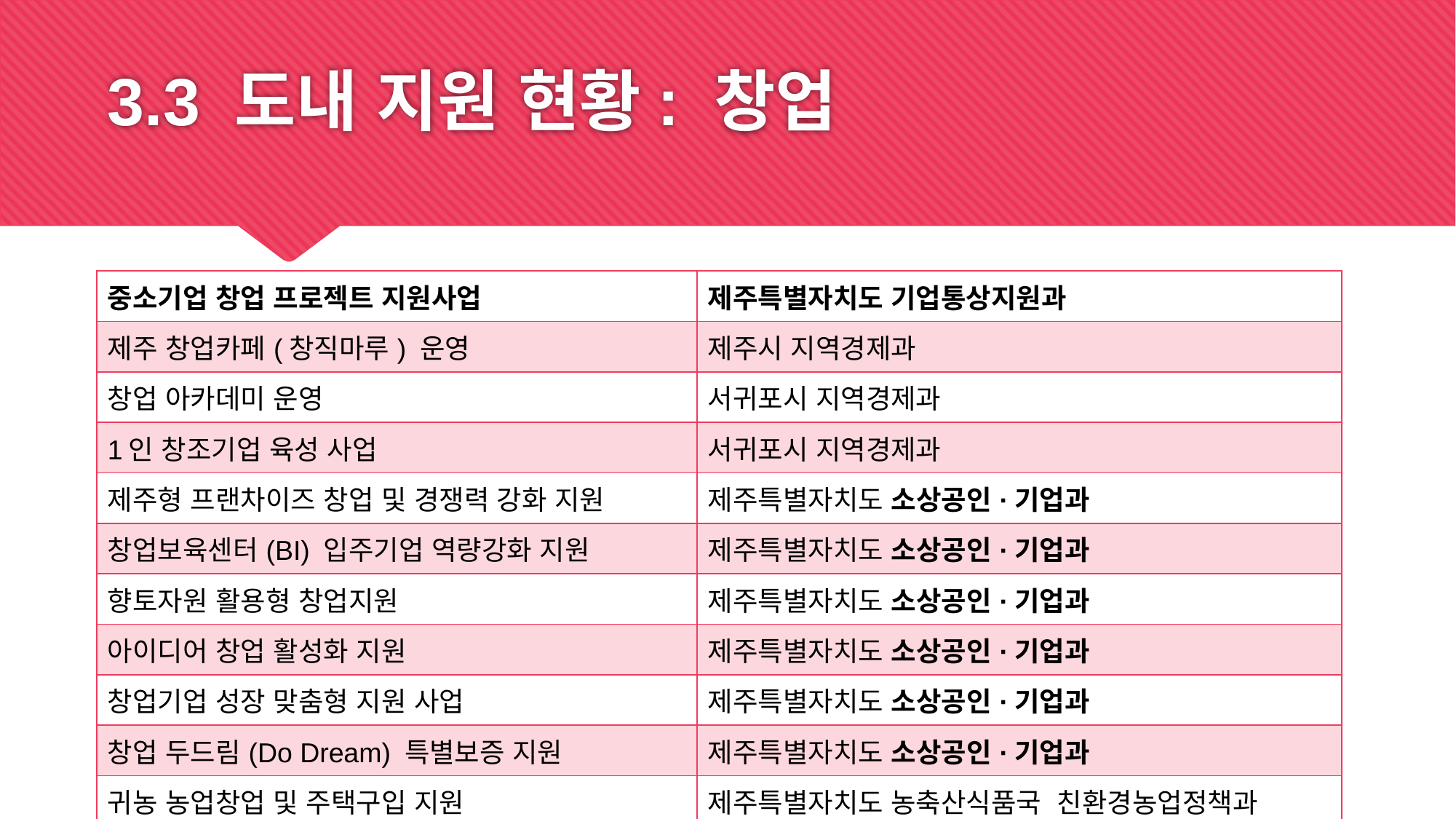

# 3.3 도내 지원 현황: 창업
| 중소기업 창업 프로젝트 지원사업 | 제주특별자치도 기업통상지원과 |
| --- | --- |
| 제주 창업카페(창직마루) 운영 | 제주시 지역경제과 |
| 창업 아카데미 운영 | 서귀포시 지역경제과 |
| 1인 창조기업 육성 사업 | 서귀포시 지역경제과 |
| 제주형 프랜차이즈 창업 및 경쟁력 강화 지원 | 제주특별자치도 소상공인·기업과 |
| 창업보육센터(BI) 입주기업 역량강화 지원 | 제주특별자치도 소상공인·기업과 |
| 향토자원 활용형 창업지원 | 제주특별자치도 소상공인·기업과 |
| 아이디어 창업 활성화 지원 | 제주특별자치도 소상공인·기업과 |
| 창업기업 성장 맞춤형 지원 사업 | 제주특별자치도 소상공인·기업과 |
| 창업 두드림(Do Dream) 특별보증 지원 | 제주특별자치도 소상공인·기업과 |
| 귀농 농업창업 및 주택구입 지원 | 제주특별자치도 농축산식품국  친환경농업정책과 |
| 여성 창업 등 인큐베이팅 지원 | 제주특별자치도 여성가족과 |